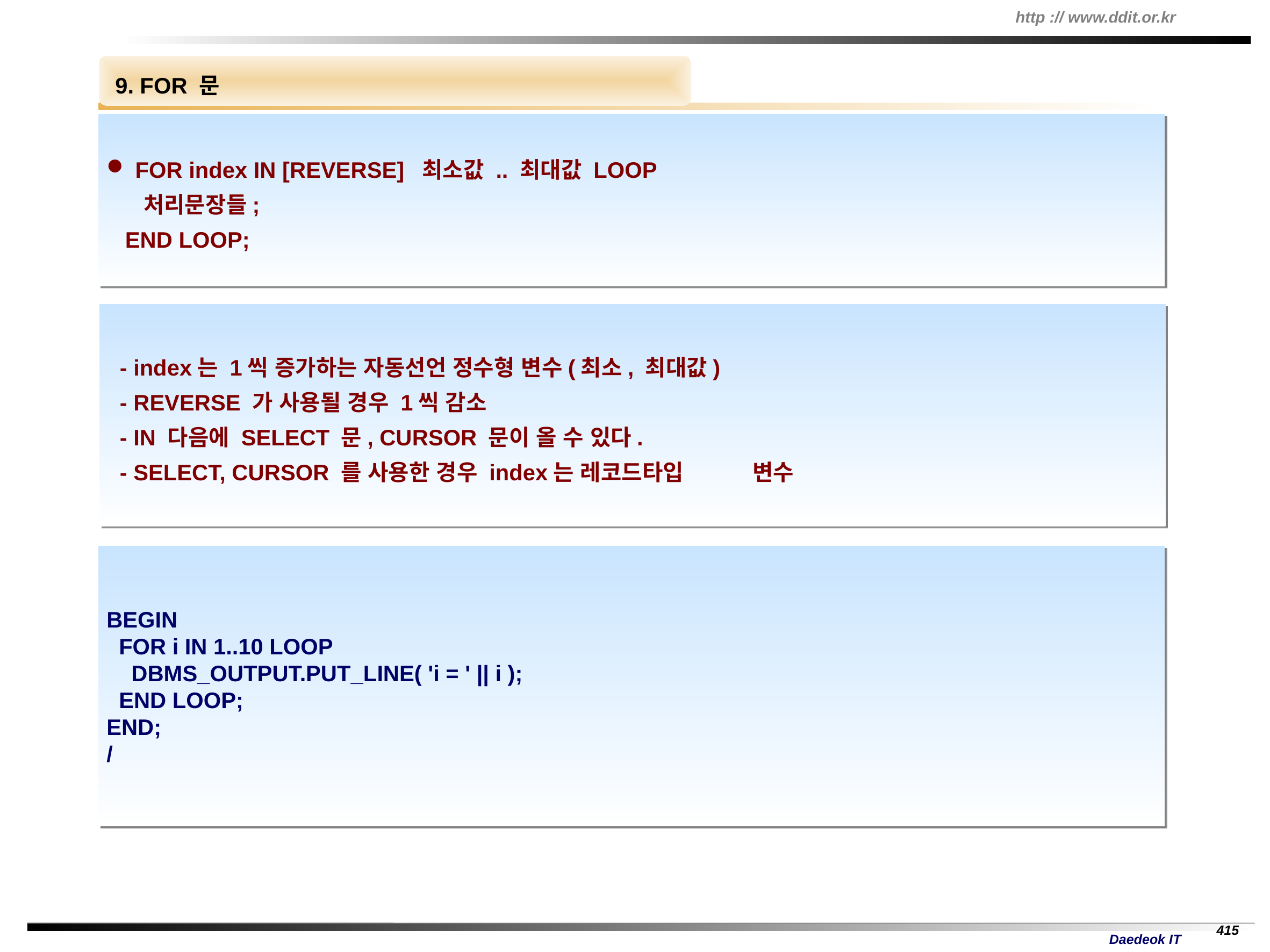

9. FOR 문

 FOR index IN [REVERSE]  최소값 .. 최대값 LOOP
     처리문장들;
   END LOOP;
  - index는 1씩 증가하는 자동선언 정수형 변수(최소, 최대값)
  - REVERSE 가 사용될 경우 1씩 감소
  - IN 다음에 SELECT 문, CURSOR 문이 올 수 있다.
  - SELECT, CURSOR 를 사용한 경우 index는 레코드타입 	변수
BEGIN
  FOR i IN 1..10 LOOP
    DBMS_OUTPUT.PUT_LINE( 'i = ' || i );
  END LOOP;
END;
/